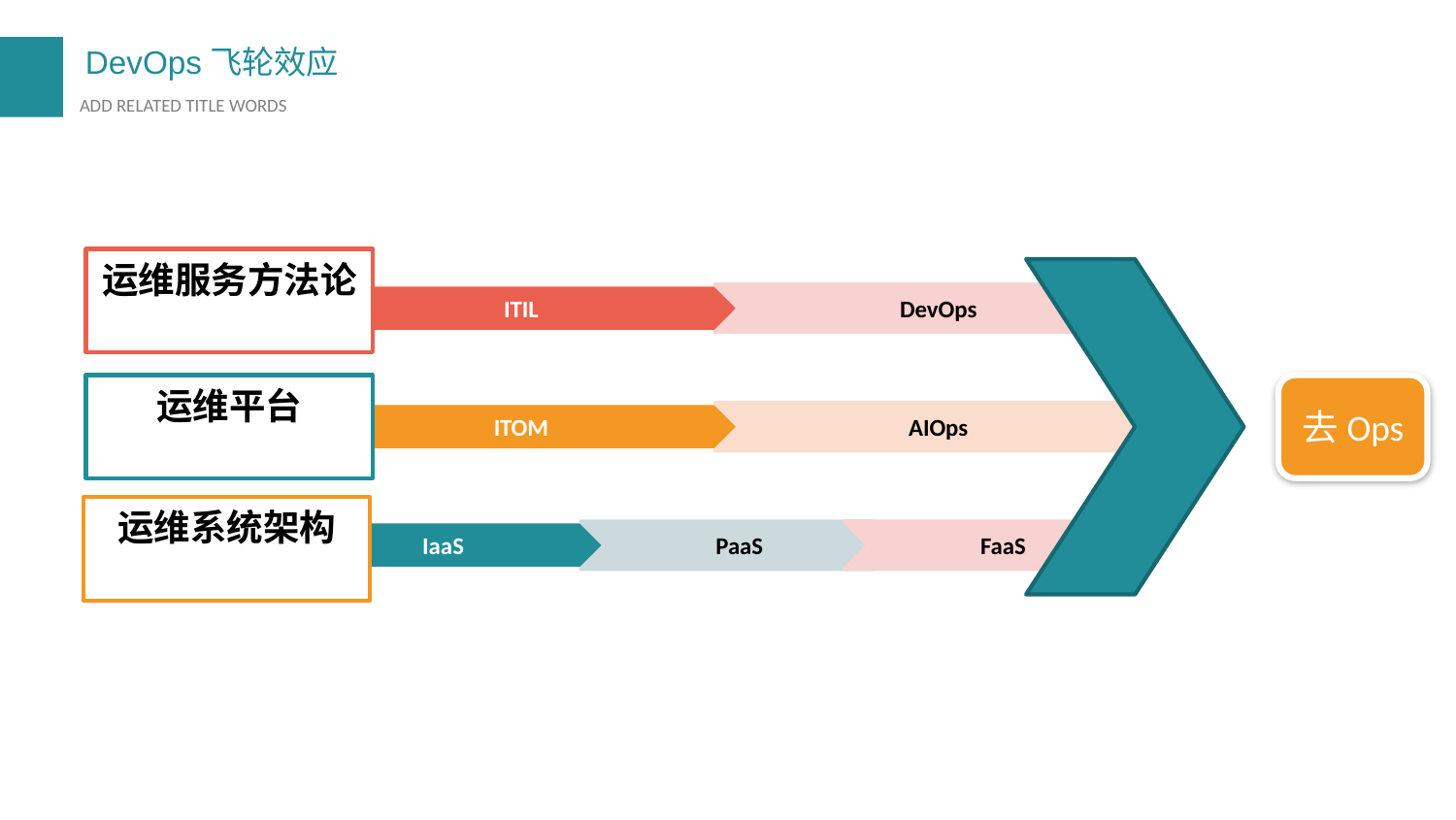

运维服务方法论

ITIL
DevOps
ITOM
AIOps
IaaS
PaaS
FaaS

运维平台

去Ops
运维系统架构